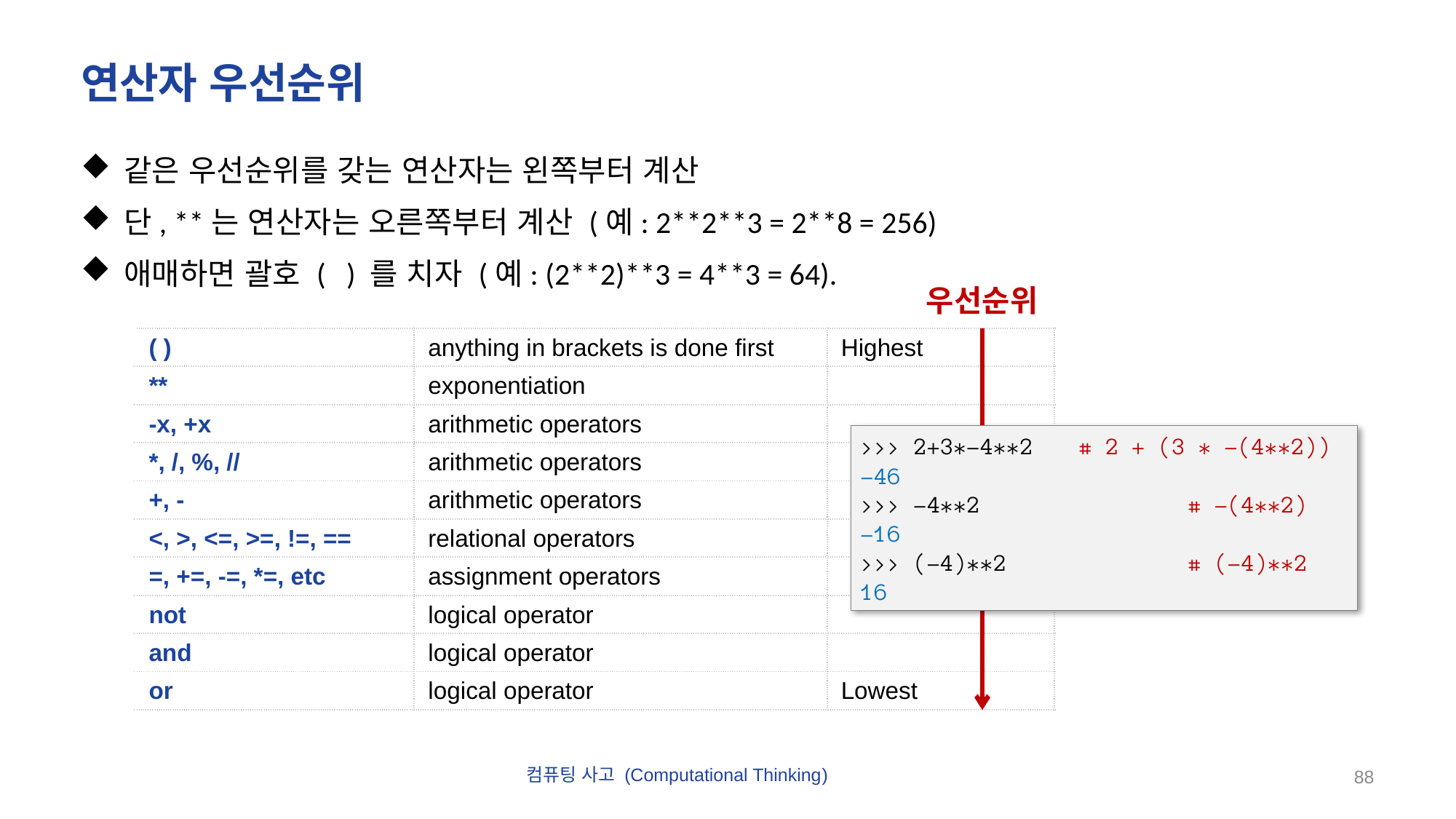

# 연산자 우선순위
같은 우선순위를 갖는 연산자는 왼쪽부터 계산
단, **는 연산자는 오른쪽부터 계산 (예: 2**2**3 = 2**8 = 256)
애매하면 괄호 (   ) 를 치자 (예: (2**2)**3 = 4**3 = 64).

우선순위
| ( ) | anything in brackets is done first | Highest |
| --- | --- | --- |
| \*\* | exponentiation |  |
| -x, +x | arithmetic operators |  |
| \*, /, %, // | arithmetic operators |  |
| +, - | arithmetic operators |  |
| <, >, <=, >=, !=, == | relational operators |  |
| =, +=, -=, \*=, etc | assignment operators |  |
| not | logical operator |  |
| and | logical operator |  |
| or | logical operator | Lowest |
>>> 2+3*-4**2	# 2 + (3 * -(4**2))
-46
>>> -4**2		# -(4**2)
-16
>>> (-4)**2		# (-4)**2
16